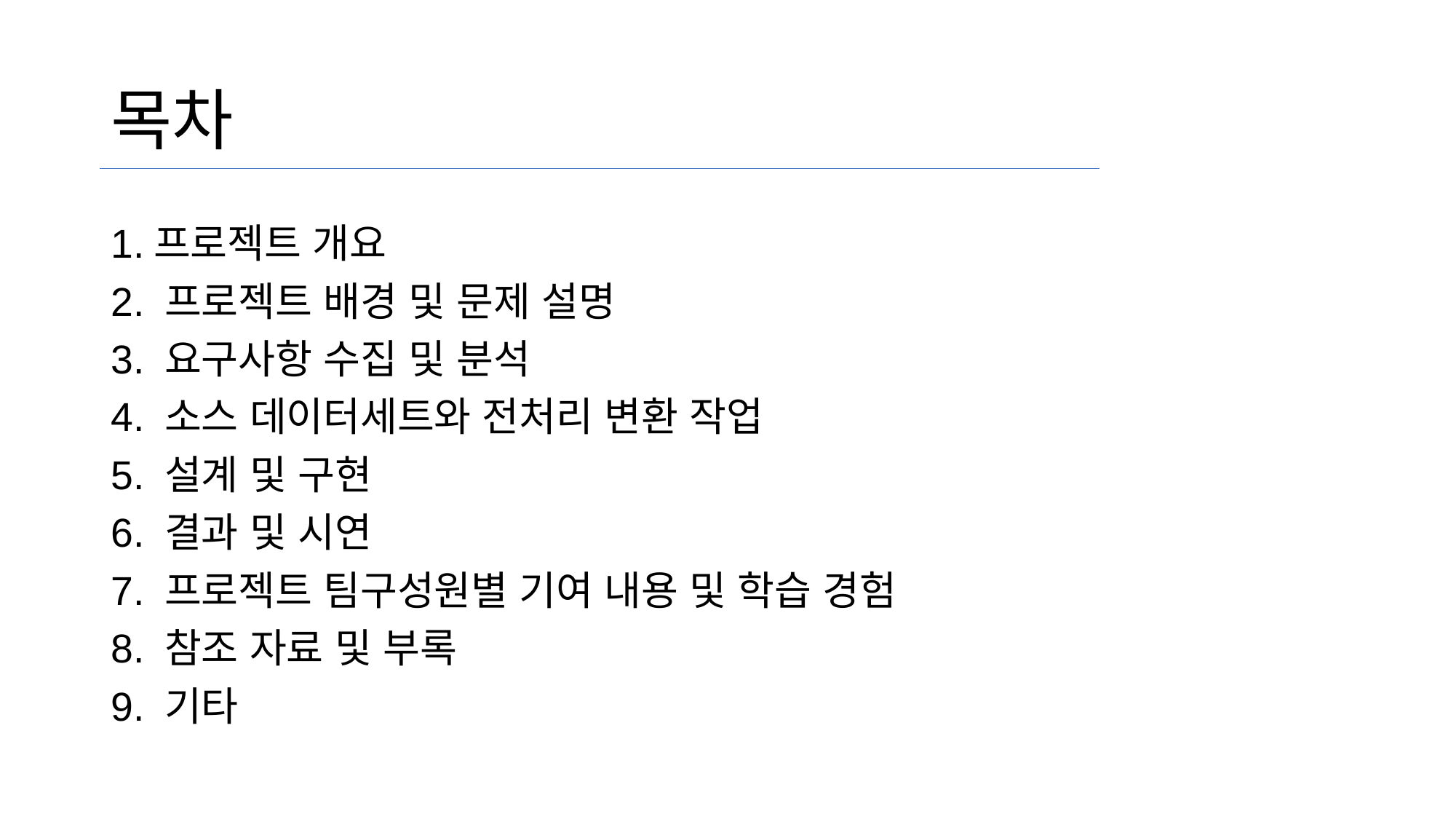

# 목차
1.프로젝트 개요
2. 프로젝트 배경 및 문제 설명
3. 요구사항 수집 및 분석
4. 소스 데이터세트와 전처리 변환 작업
5. 설계 및 구현
6. 결과 및 시연
7. 프로젝트 팀구성원별 기여 내용 및 학습 경험
8. 참조 자료 및 부록
9. 기타